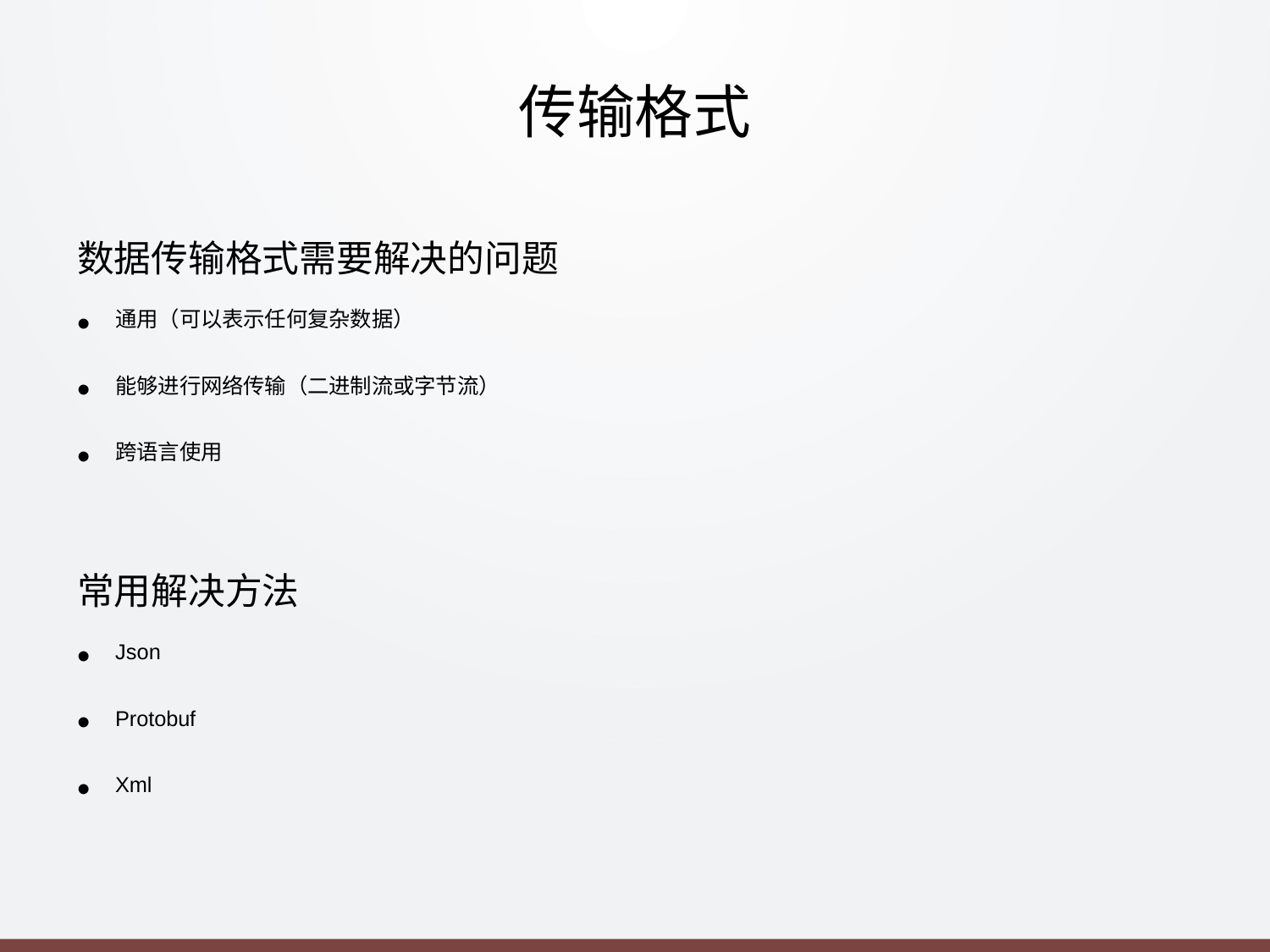

# 传输格式
数据传输格式需要解决的问题
通⽤（可以表示任何复杂数据）
能够进⾏⽹络传输（⼆进制流或字节流）
跨语⾔使⽤

常⽤解决⽅法
Json
Protobuf
Xml